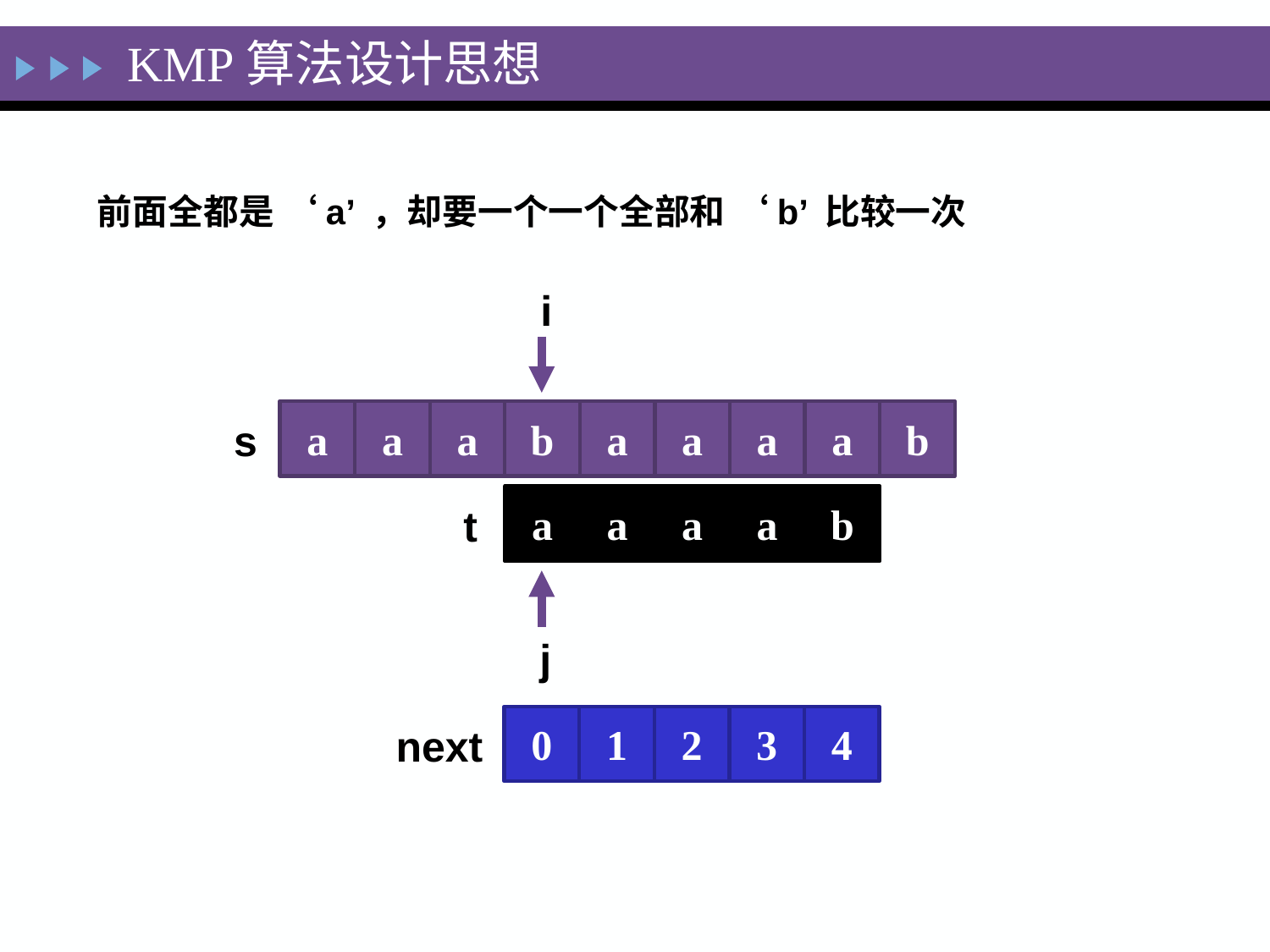

KMP算法设计思想
前面全都是 ‘a’ ，却要一个一个全部和 ‘b’ 比较一次
i
a
a
a
b
a
a
a
a
b
s
a
a
a
a
b
t
j
0
1
2
3
4
next